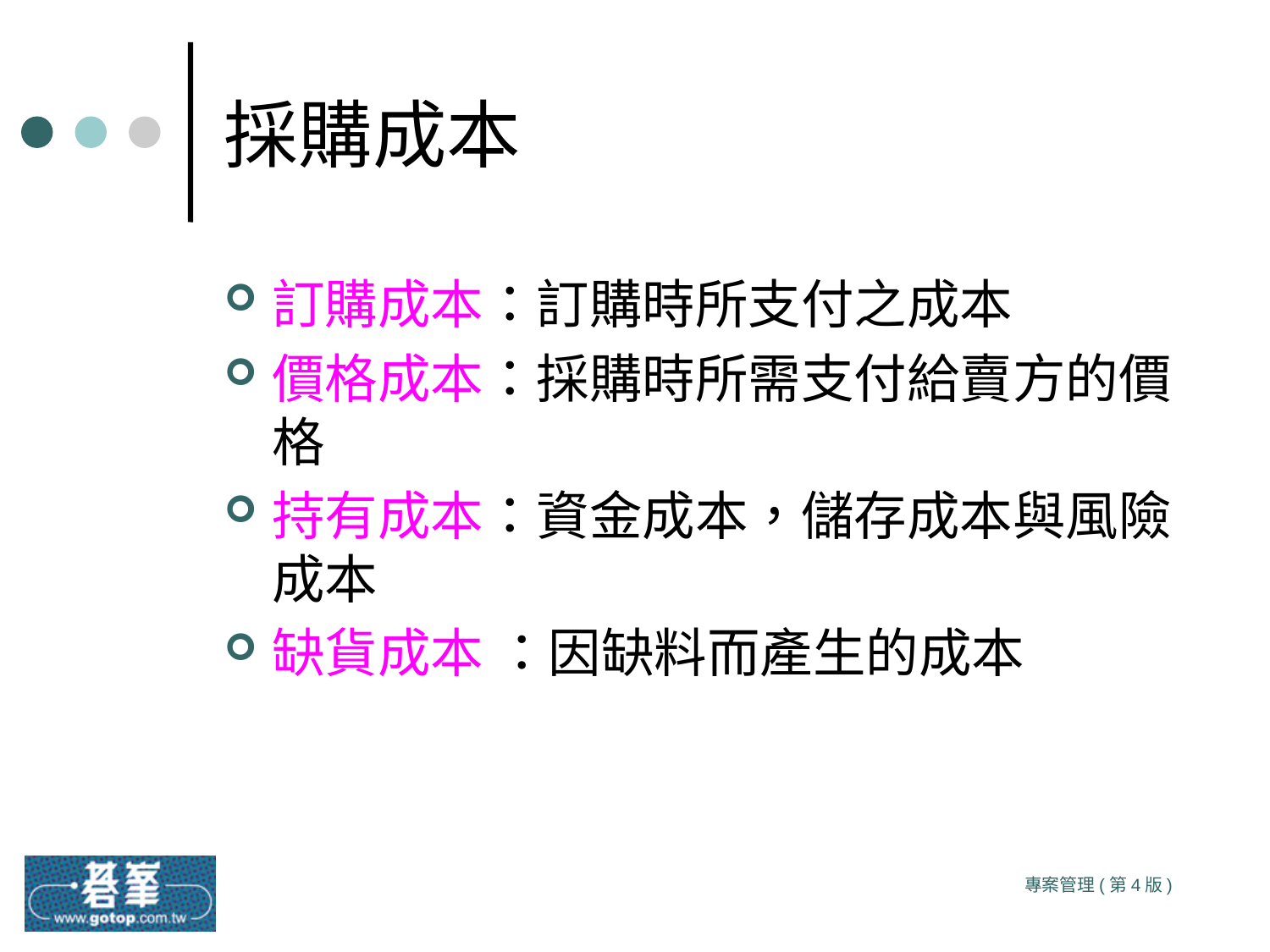

# 採購成本
訂購成本：訂購時所支付之成本
價格成本：採購時所需支付給賣方的價格
持有成本：資金成本，儲存成本與風險成本
缺貨成本 ：因缺料而產生的成本
專案管理(第4版)